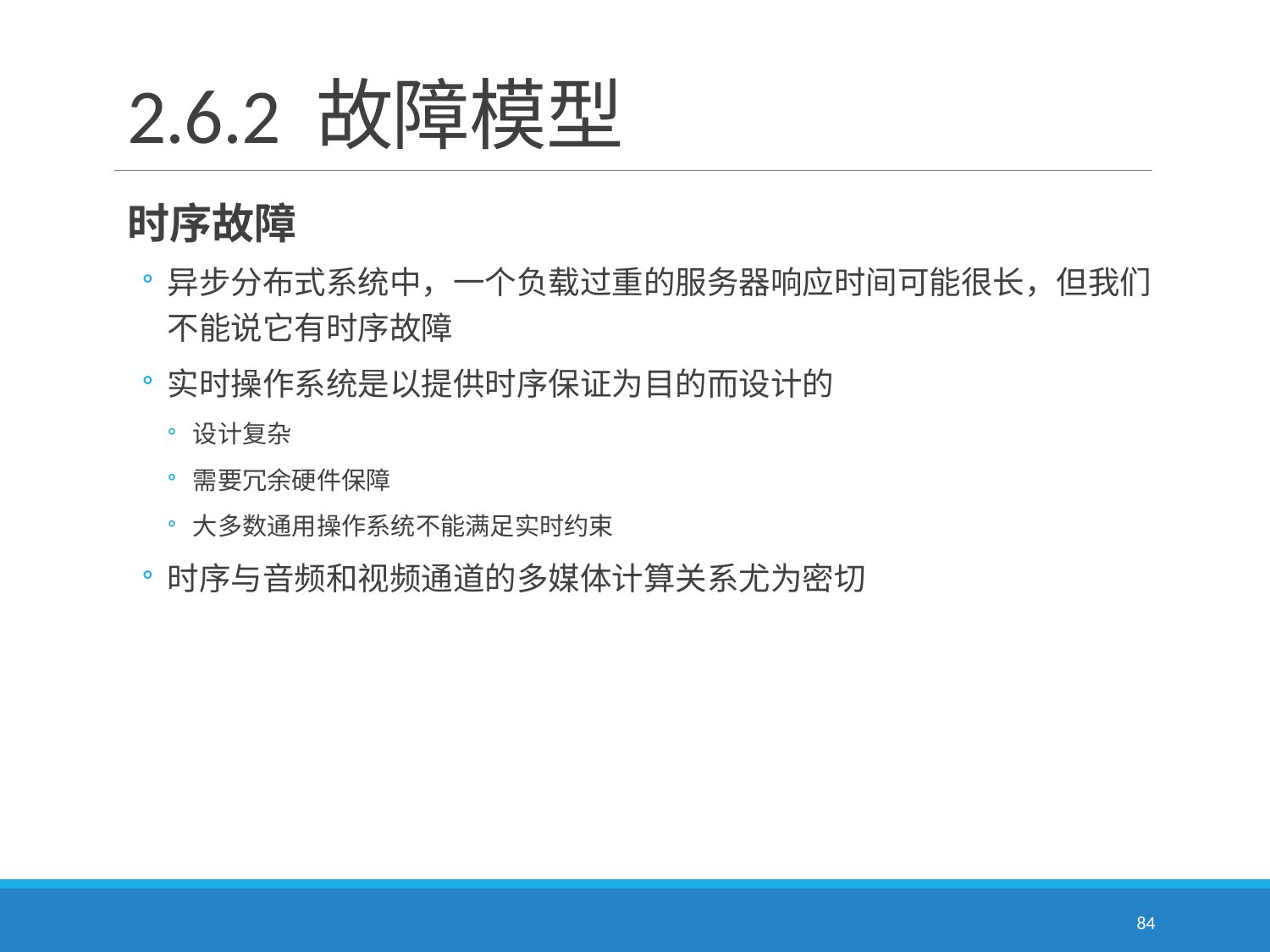

# 2.6.2 故障模型
时序故障
异步分布式系统中，一个负载过重的服务器响应时间可能很长，但我们不能说它有时序故障
实时操作系统是以提供时序保证为目的而设计的
设计复杂
需要冗余硬件保障
大多数通用操作系统不能满足实时约束
时序与音频和视频通道的多媒体计算关系尤为密切
84